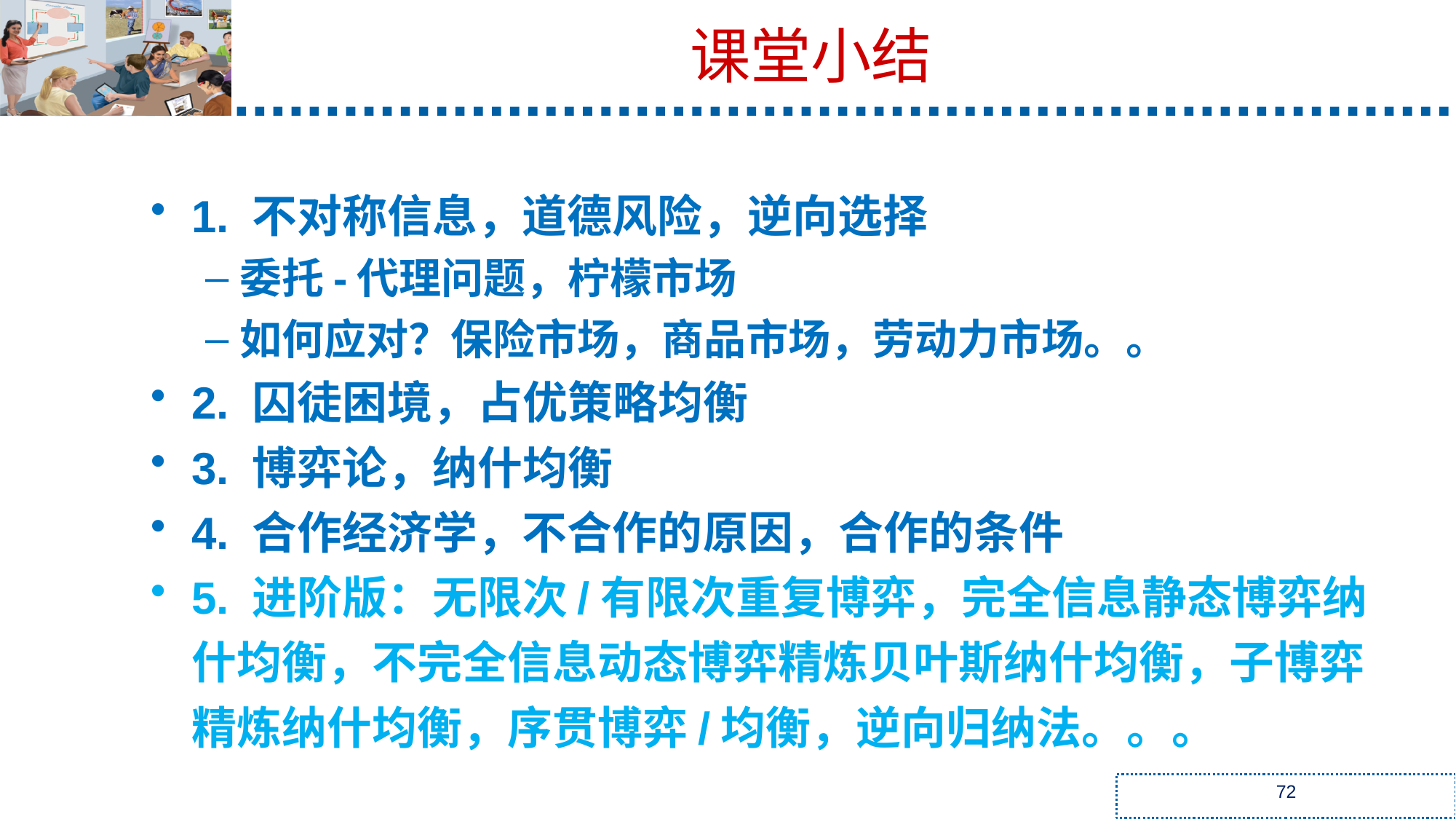

课堂小结

1. 不对称信息，道德风险，逆向选择
委托-代理问题，柠檬市场
如何应对？保险市场，商品市场，劳动力市场。。
2. 囚徒困境，占优策略均衡
3. 博弈论，纳什均衡
4. 合作经济学，不合作的原因，合作的条件
5. 进阶版：无限次/有限次重复博弈，完全信息静态博弈纳什均衡，不完全信息动态博弈精炼贝叶斯纳什均衡，子博弈精炼纳什均衡，序贯博弈/均衡，逆向归纳法。。。

72